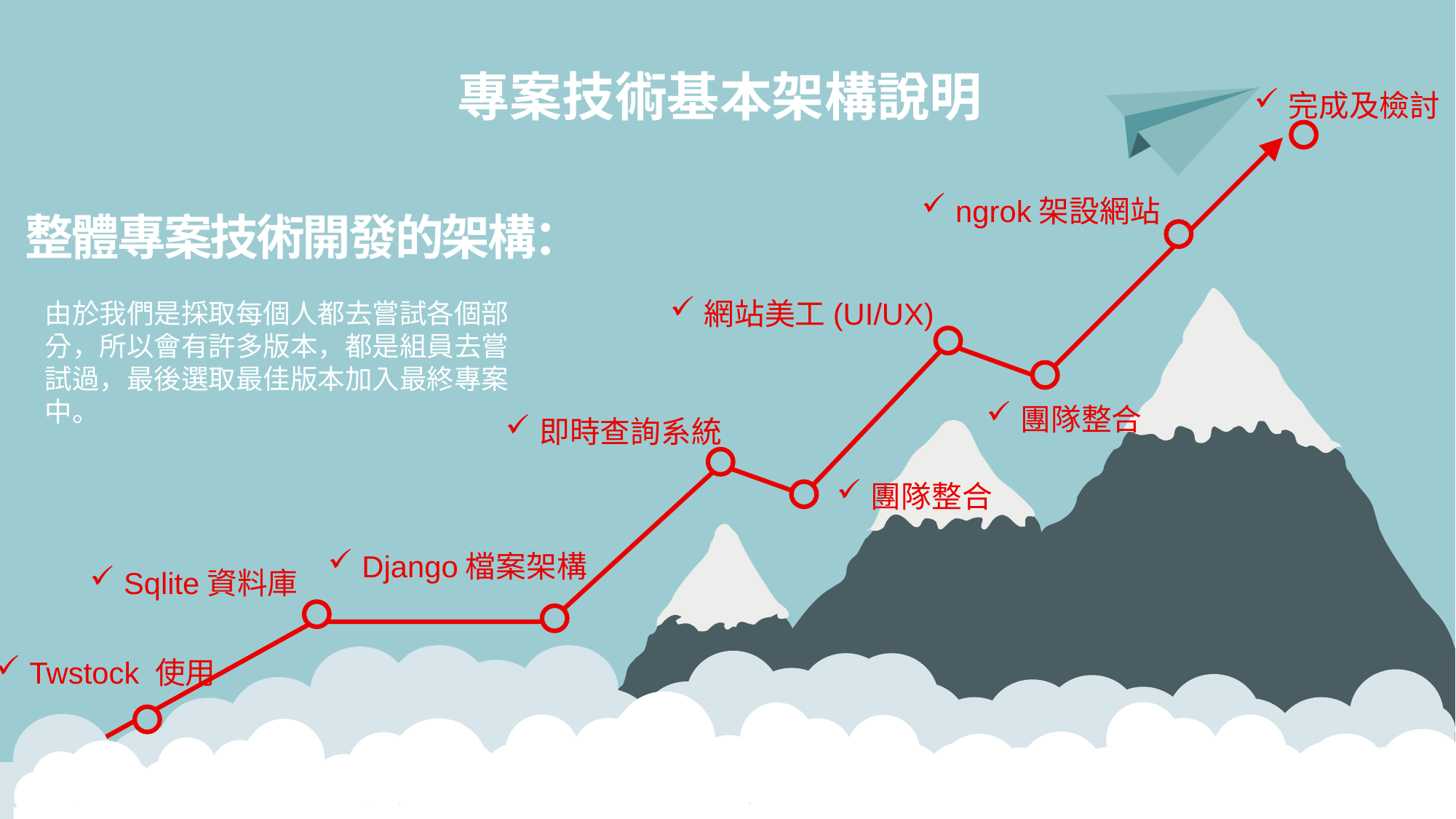

專案技術基本架構說明

完成及檢討

ngrok架設網站
整體專案技術開發的架構：

由於我們是採取每個人都去嘗試各個部分，所以會有許多版本，都是組員去嘗試過，最後選取最佳版本加入最終專案中。
網站美工(UI/UX)

團隊整合
即時查詢系統

團隊整合

Django檔案架構

Sqlite資料庫

Twstock 使用